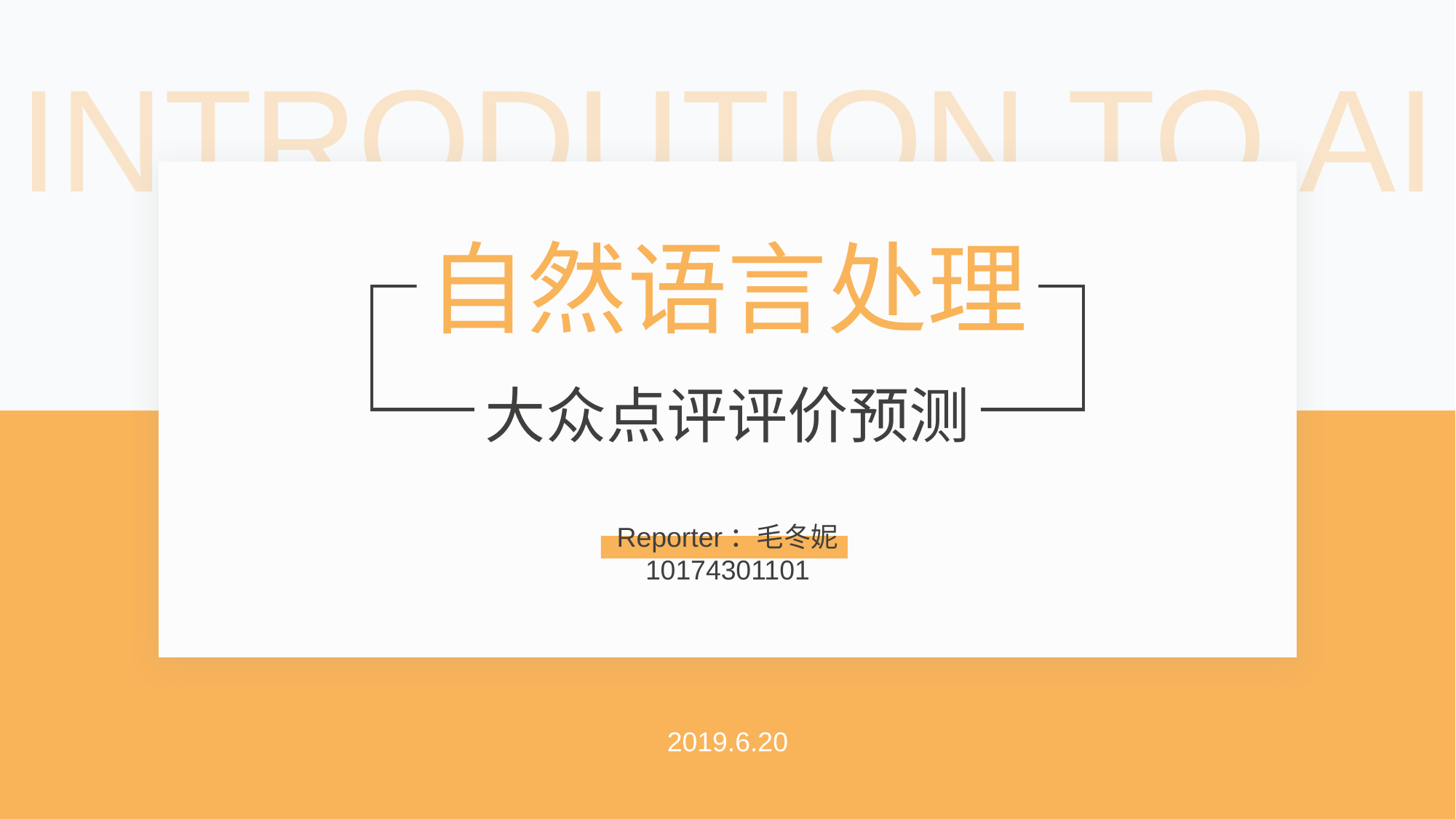

INTRODUTION TO AI

自然语言处理

大众点评评价预测

Reporter：毛冬妮
10174301101

2019.6.20